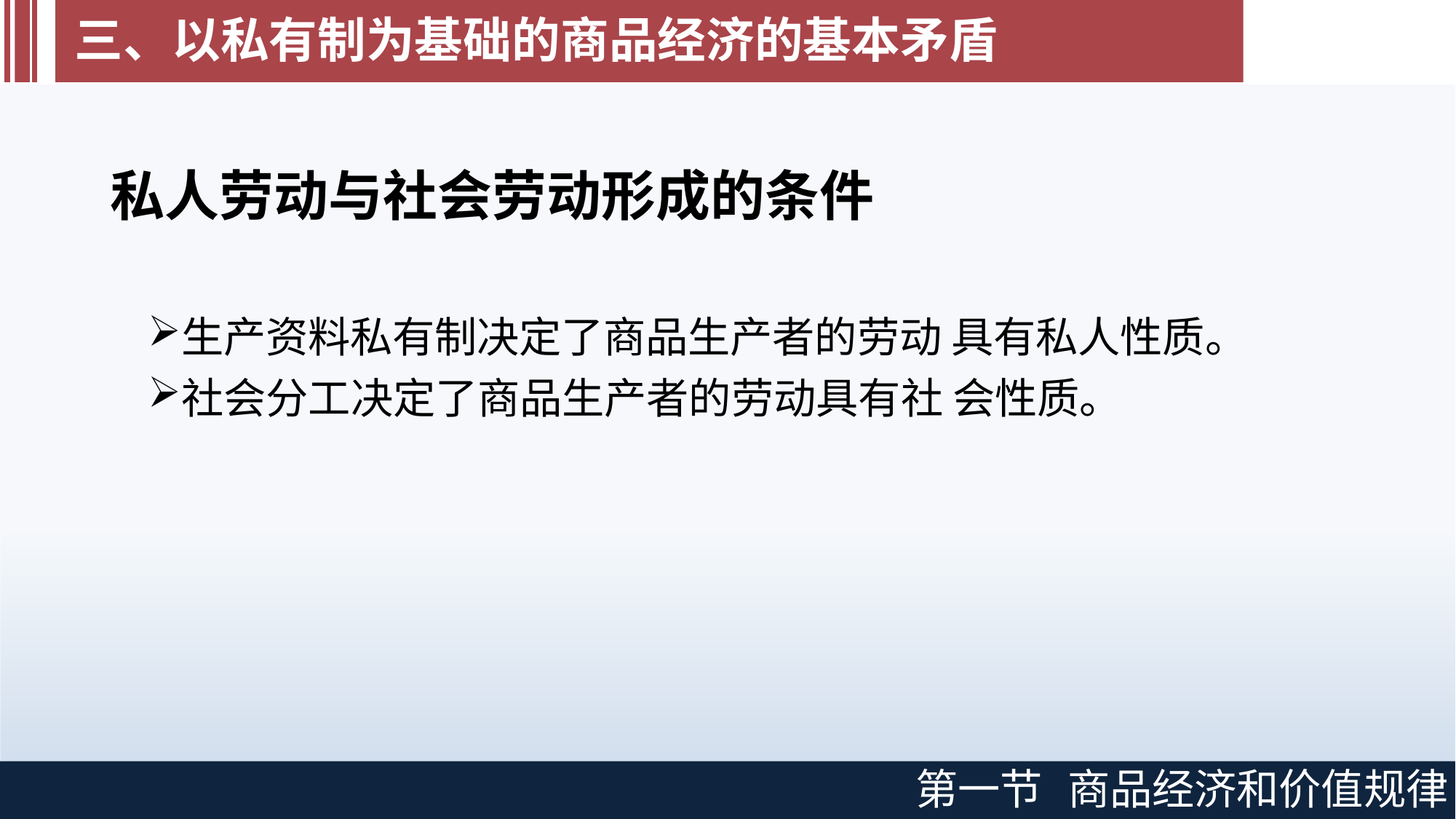

# 三、以私有制为基础的商品经济的基本矛盾

私人劳动与社会劳动形成的条件

生产资料私有制决定了商品生产者的劳动 具有私人性质。
社会分工决定了商品生产者的劳动具有社 会性质。
第一节
商品经济和价值规律